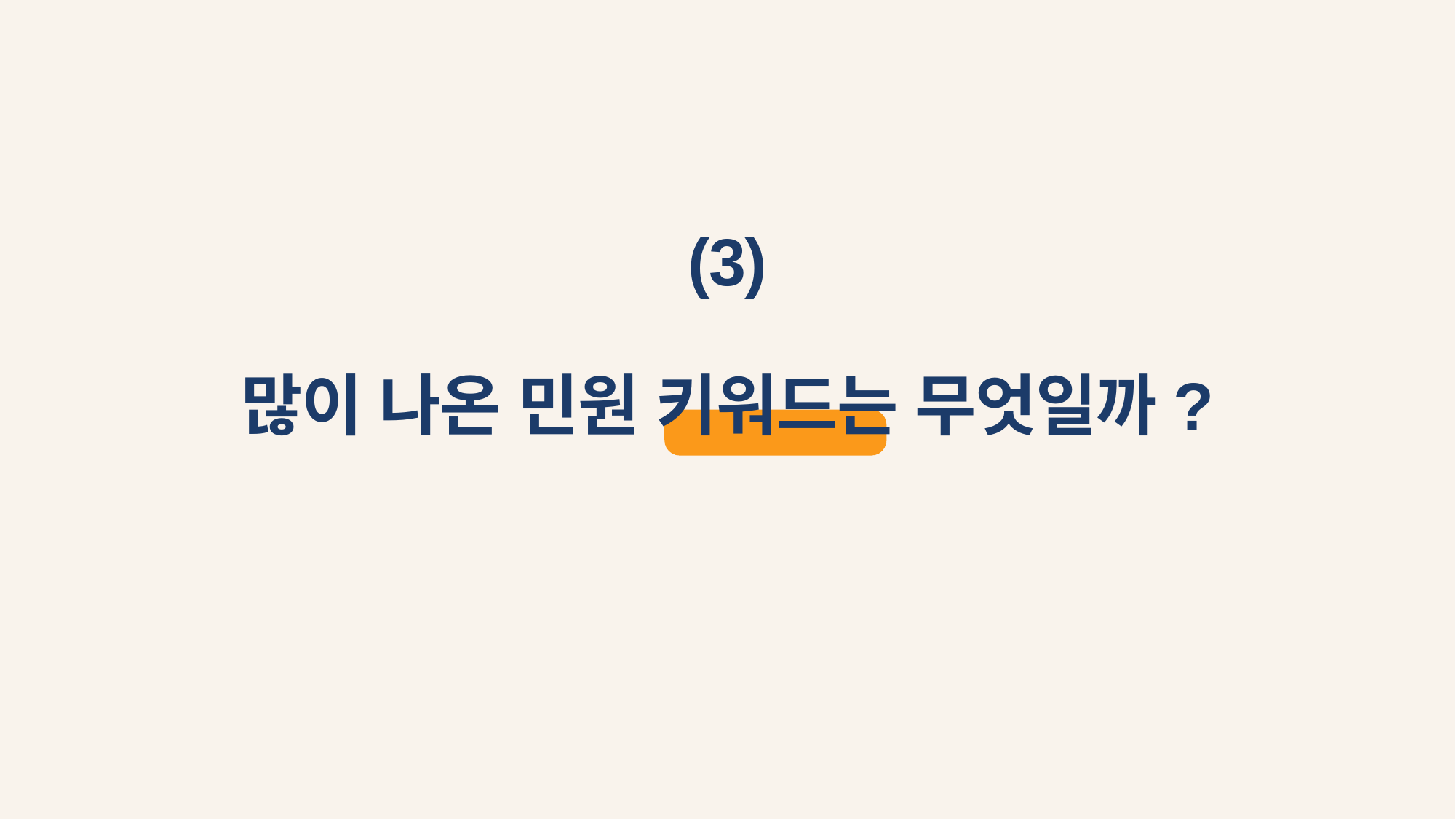

# (3) 많이 나온 민원 키워드는 무엇일까?